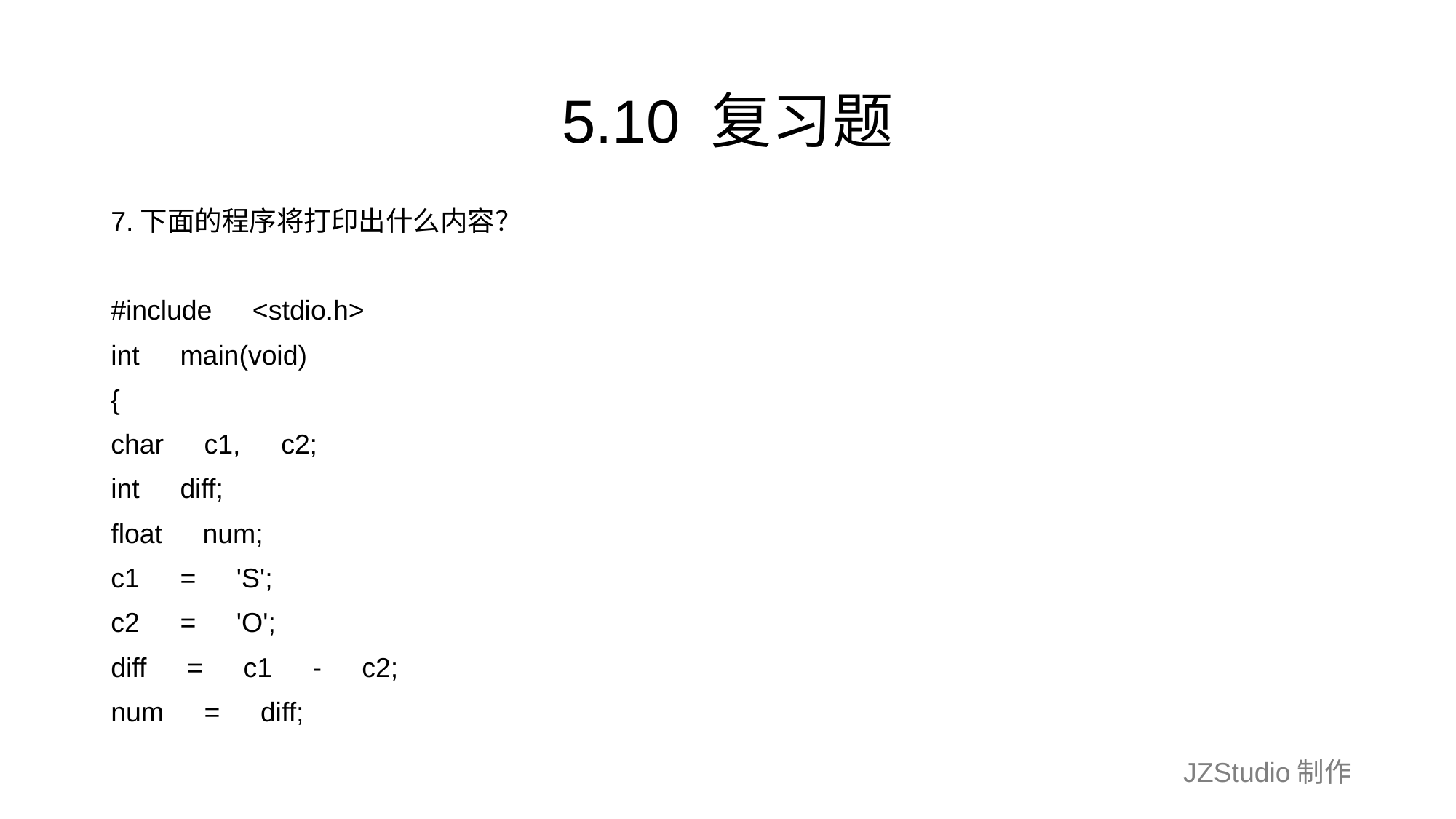

# 5.10 复习题
7.下面的程序将打印出什么内容？

#include　<stdio.h>
int　main(void)
{
char　c1,　c2;
int　diff;
float　num;
c1　=　'S';
c2　=　'O';
diff　=　c1　-　c2;
num　=　diff;